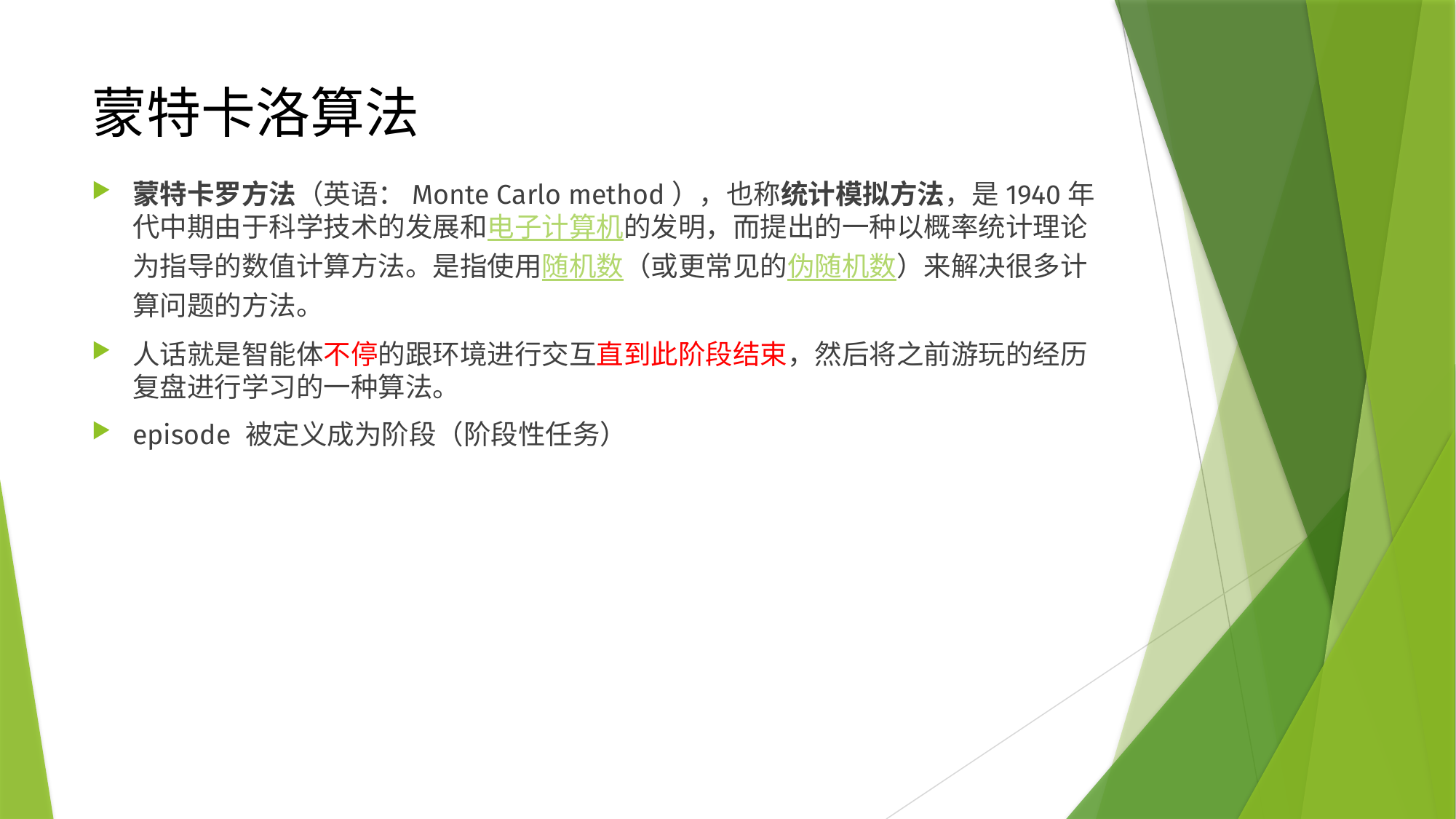

# 蒙特卡洛算法
蒙特卡罗方法（英语：Monte Carlo method），也称统计模拟方法，是1940年代中期由于科学技术的发展和电子计算机的发明，而提出的一种以概率统计理论为指导的数值计算方法。是指使用随机数（或更常见的伪随机数）来解决很多计算问题的方法。
人话就是智能体不停的跟环境进行交互直到此阶段结束，然后将之前游玩的经历复盘进行学习的一种算法。
episode 被定义成为阶段（阶段性任务）